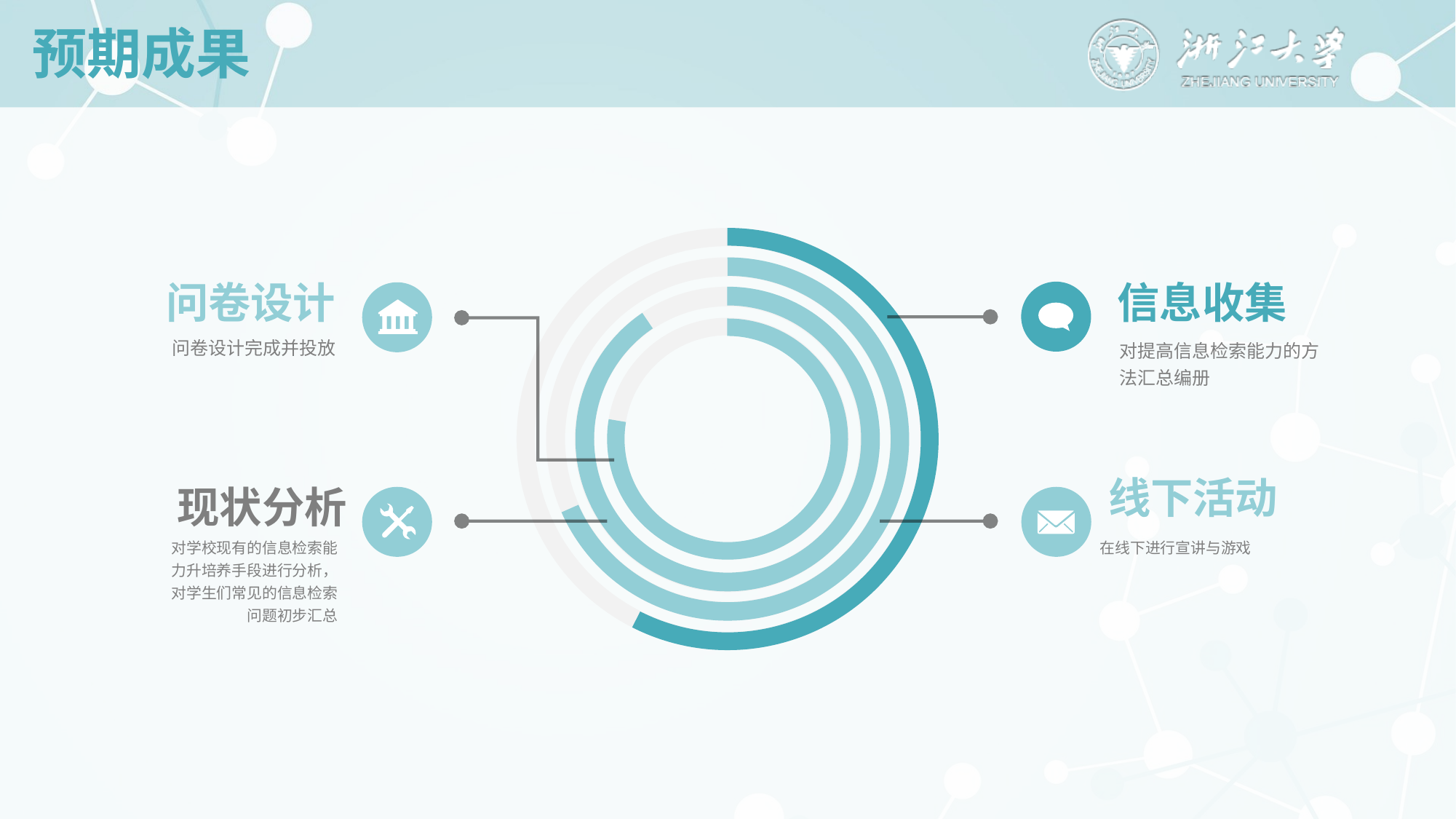

# 预期成果

信息收集

问卷设计
问卷设计完成并投放

对提高信息检索能力的方法汇总编册
线下活动
现状分析

对学校现有的信息检索能
力升培养手段进行分析，
对学生们常见的信息检索
问题初步汇总
在线下进行宣讲与游戏